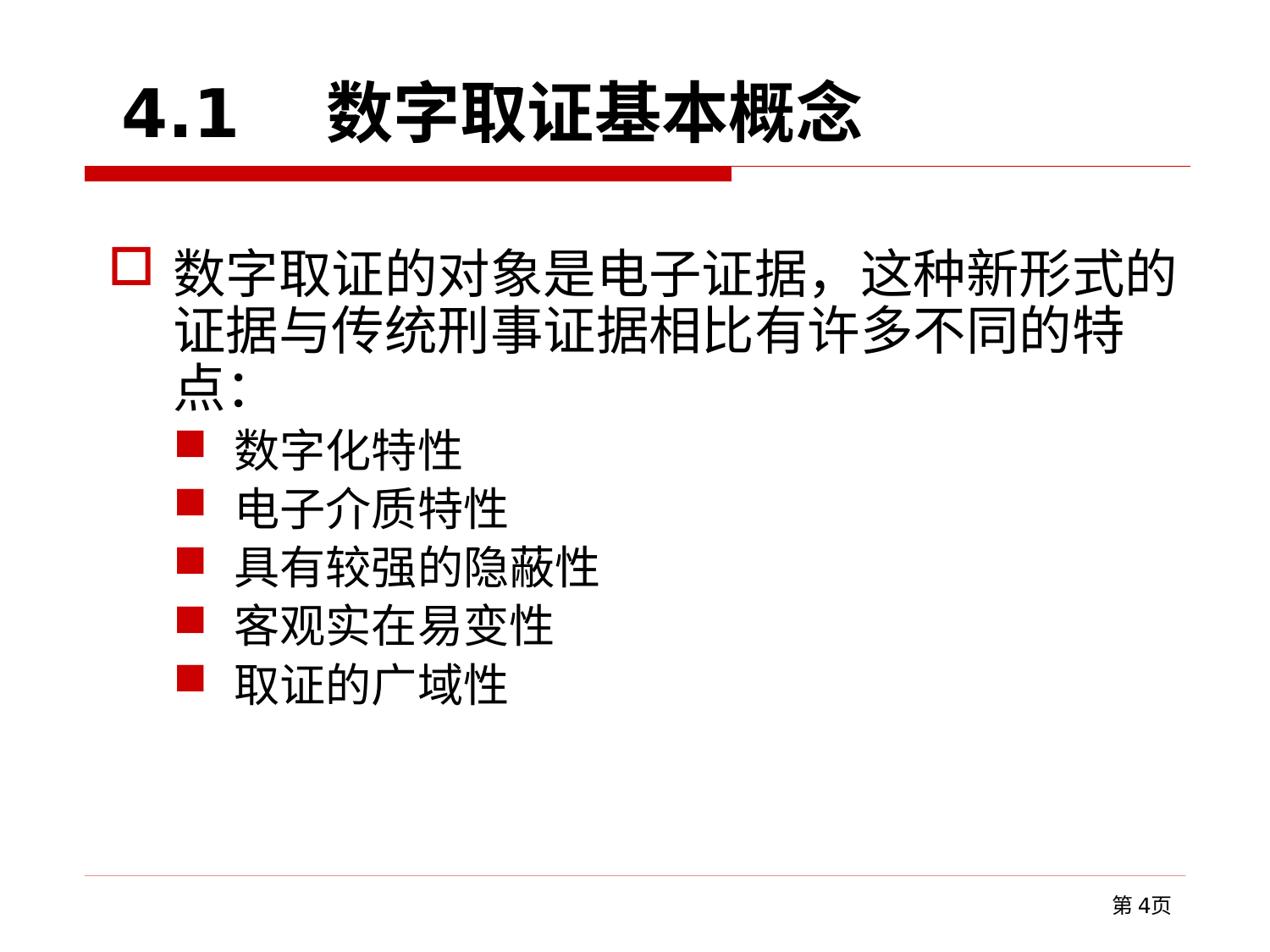

# 4.1   数字取证基本概念
数字取证的对象是电子证据，这种新形式的证据与传统刑事证据相比有许多不同的特点：
数字化特性
电子介质特性
具有较强的隐蔽性
客观实在易变性
取证的广域性
4